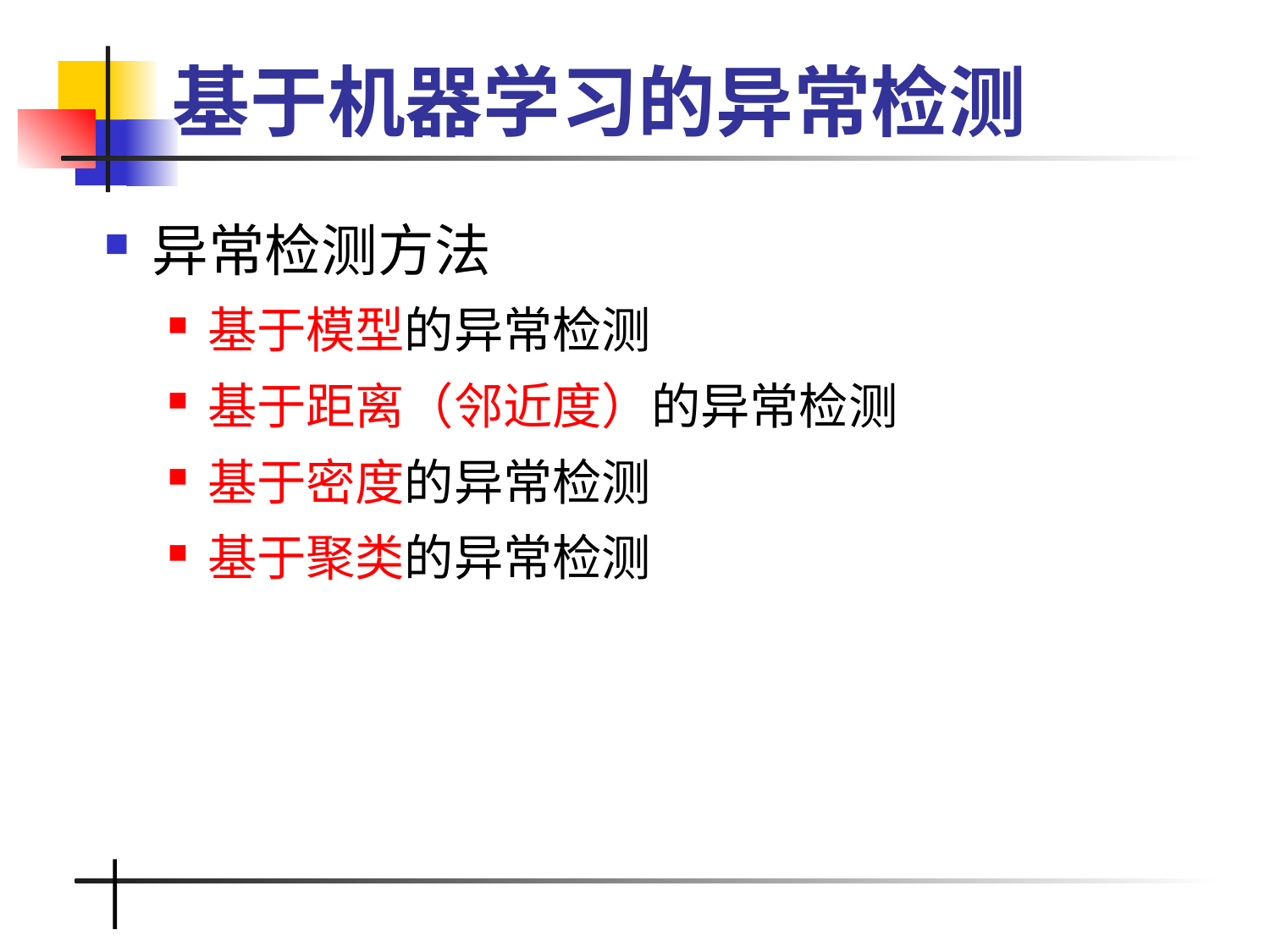

# 基于机器学习的异常检测
异常检测方法
基于模型的异常检测
基于距离（邻近度）的异常检测
基于密度的异常检测
基于聚类的异常检测